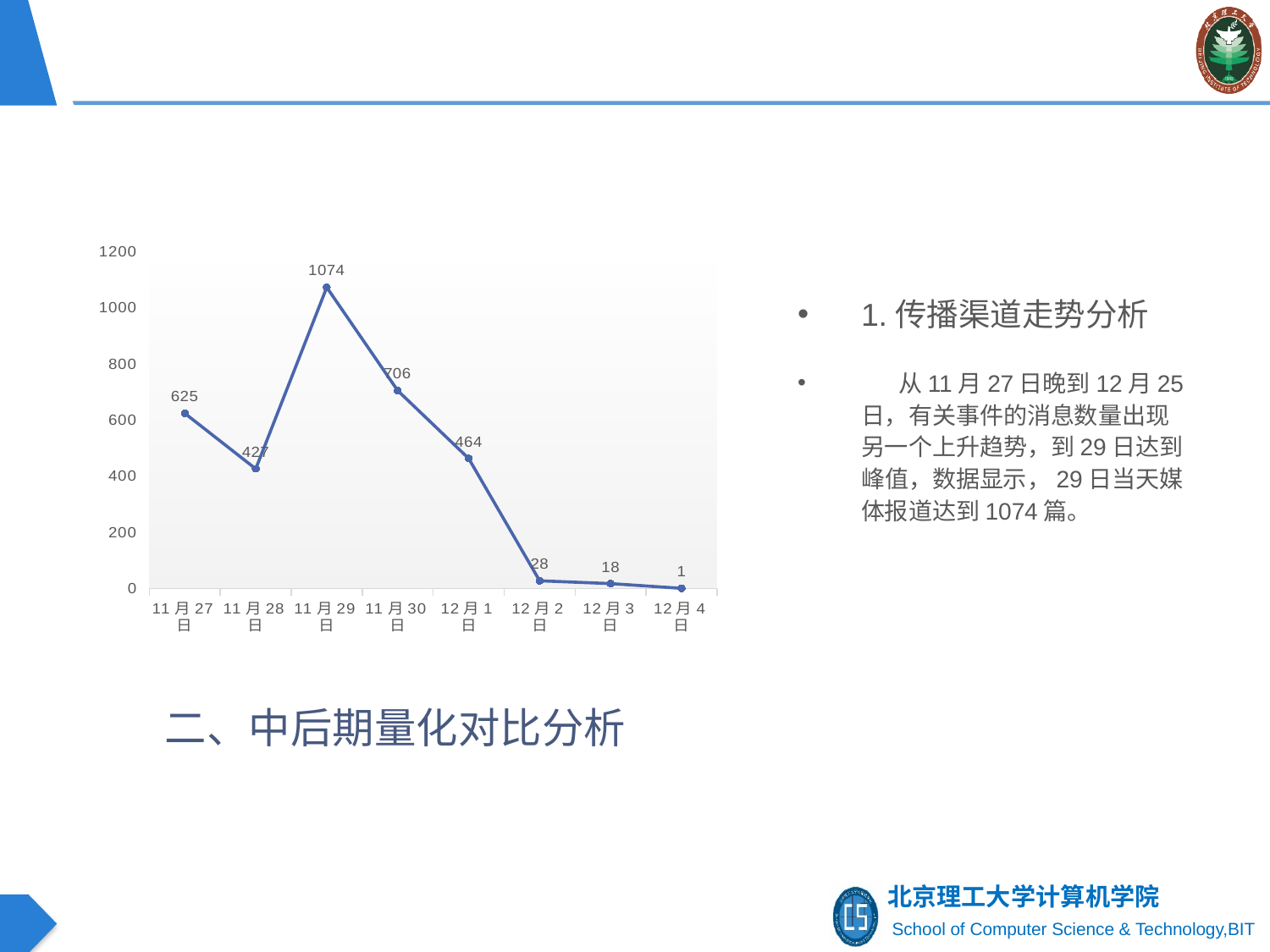

1.传播渠道走势分析

      从11月27日晚到12月25日，有关事件的消息数量出现另一个上升趋势，到29日达到峰值，数据显示，29日当天媒体报道达到1074篇。

### Chart

| Category | 汇总 |
|---|---|
| 11月27日 | 625.0 |
| 11月28日 | 427.0 |
| 11月29日 | 1074.0 |
| 11月30日 | 706.0 |
| 12月1日 | 464.0 |
| 12月2日 | 28.0 |
| 12月3日 | 18.0 |
| 12月4日 | 1.0 |
# 二、中后期量化对比分析